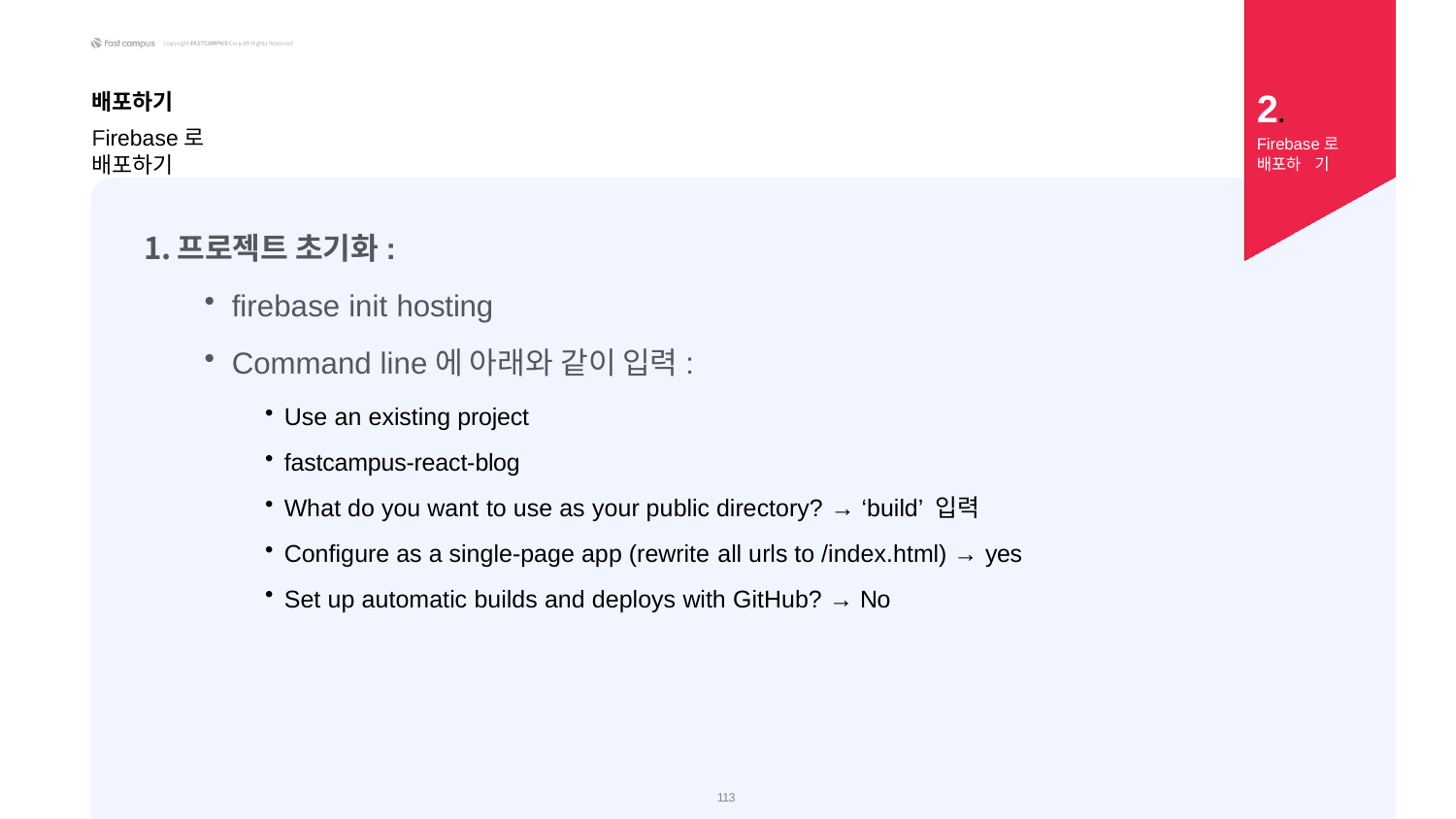

2.
Firebase로 배포하 기
배포하기
Firebase로 배포하기
프로젝트 초기화:
firebase init hosting
Command line에 아래와 같이 입력:
Use an existing project
fastcampus-react-blog
What do you want to use as your public directory? → ‘build’ 입력
Configure as a single-page app (rewrite all urls to /index.html) → yes
Set up automatic builds and deploys with GitHub? → No
113